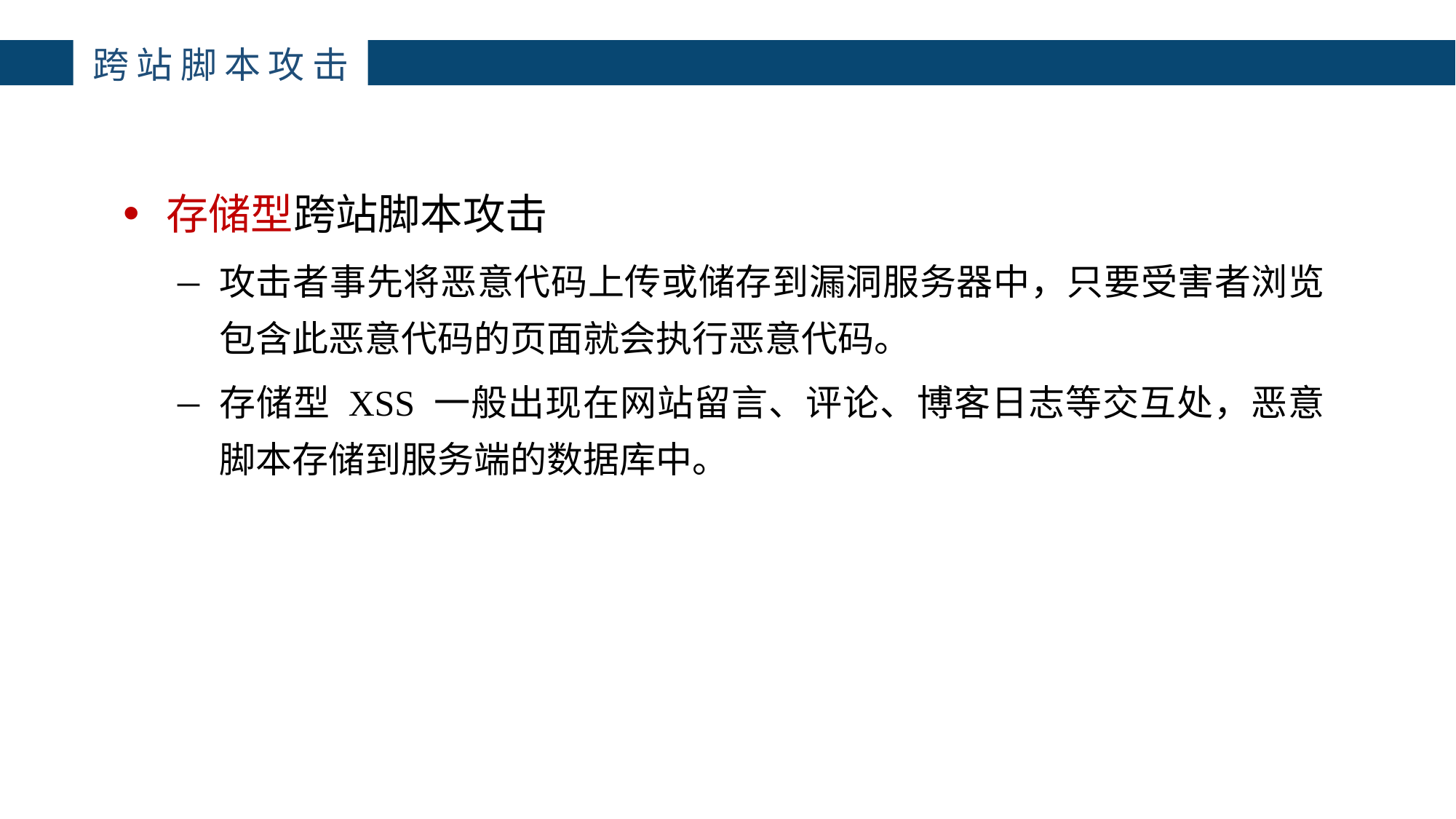

跨站脚本攻击
存储型跨站脚本攻击
攻击者事先将恶意代码上传或储存到漏洞服务器中，只要受害者浏览包含此恶意代码的页面就会执行恶意代码。
存储型 XSS 一般出现在网站留言、评论、博客日志等交互处，恶意脚本存储到服务端的数据库中。